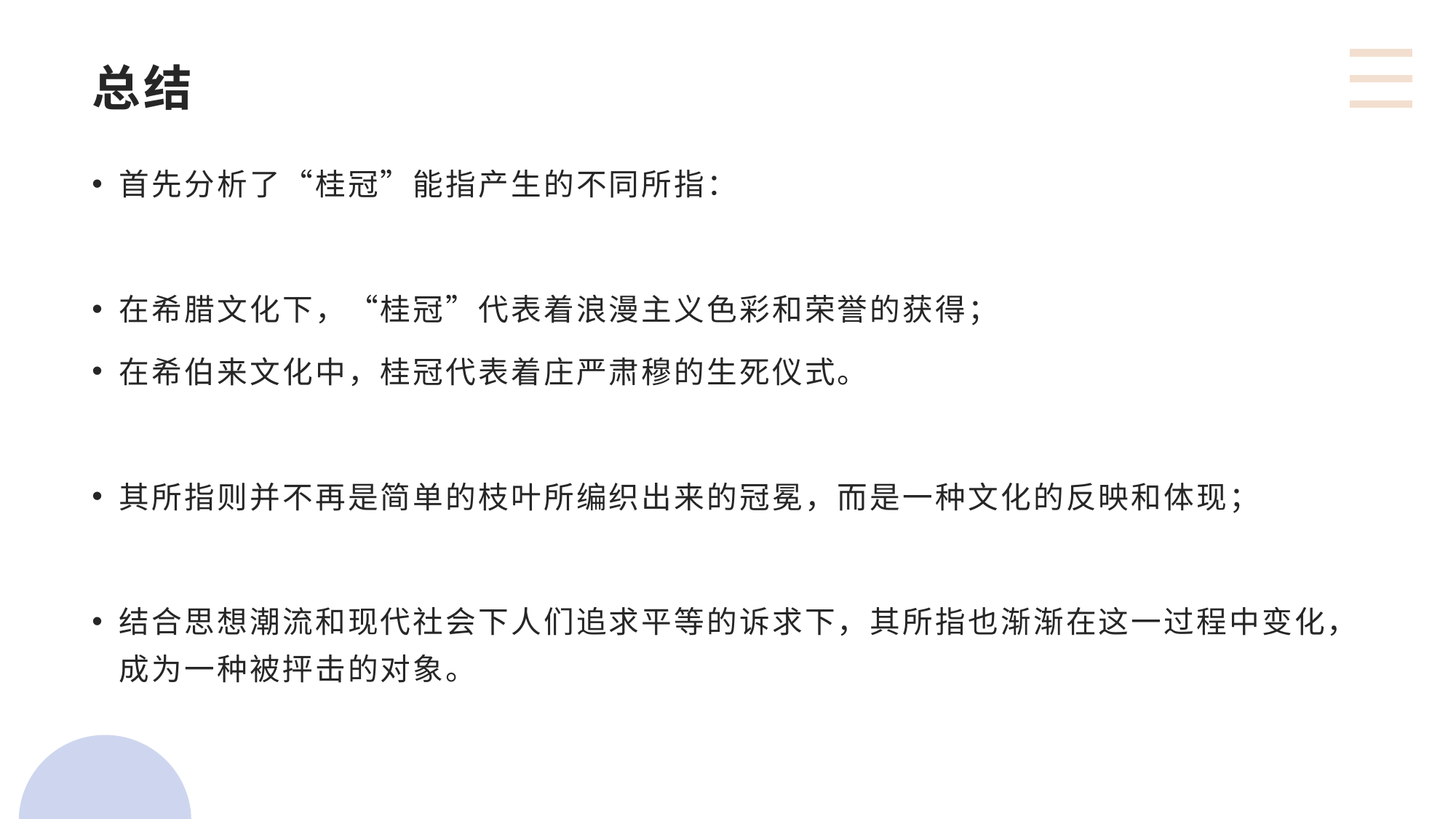

# 总结

首先分析了“桂冠”能指产生的不同所指：

在希腊文化下，“桂冠”代表着浪漫主义色彩和荣誉的获得；
在希伯来文化中，桂冠代表着庄严肃穆的生死仪式。

其所指则并不再是简单的枝叶所编织出来的冠冕，而是一种文化的反映和体现；

结合思想潮流和现代社会下人们追求平等的诉求下，其所指也渐渐在这一过程中变化，成为一种被抨击的对象。